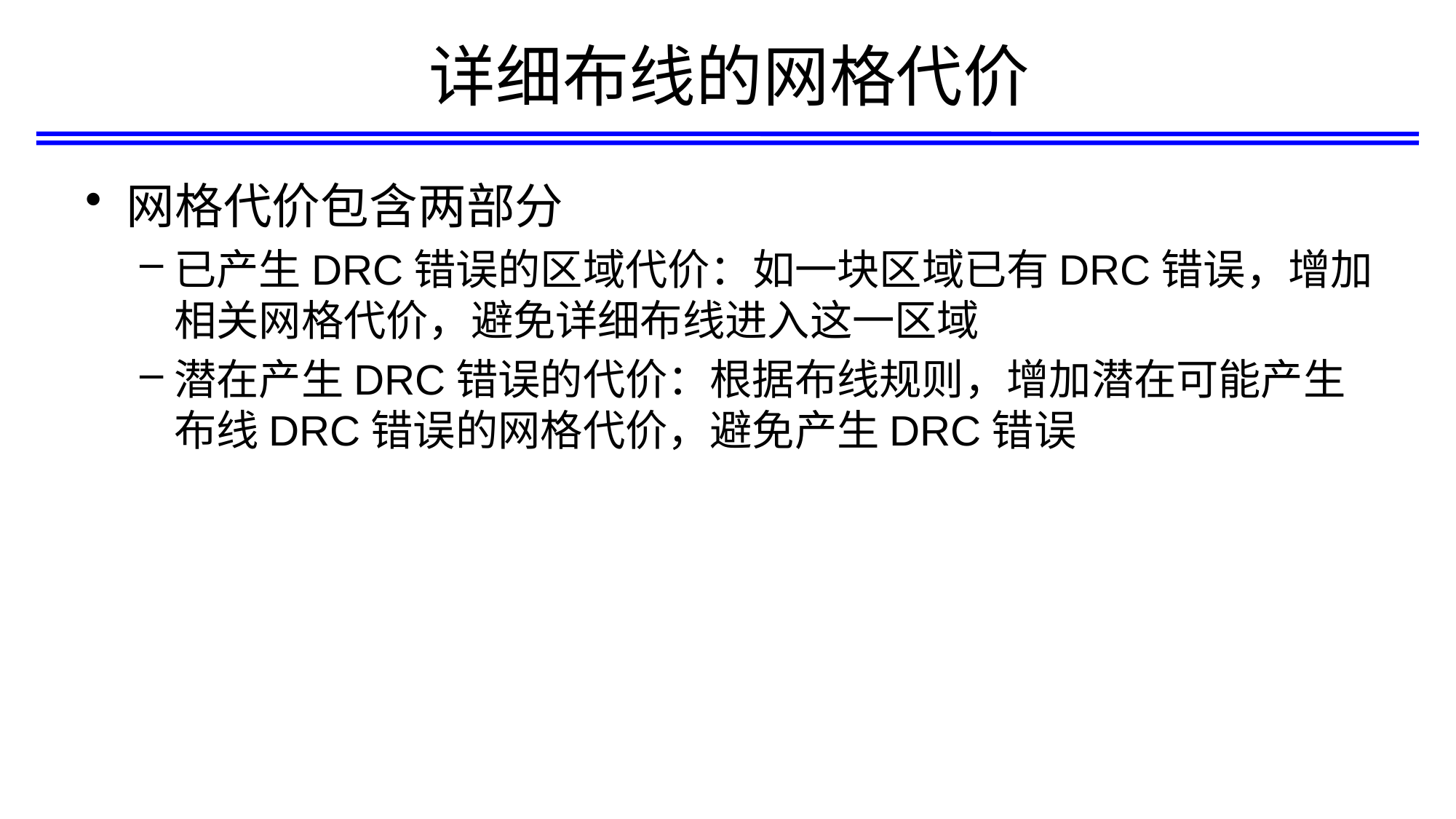

# 详细布线的网格代价
网格代价包含两部分
已产生DRC错误的区域代价：如一块区域已有DRC错误，增加相关网格代价，避免详细布线进入这一区域
潜在产生DRC错误的代价：根据布线规则，增加潜在可能产生布线DRC错误的网格代价，避免产生DRC错误